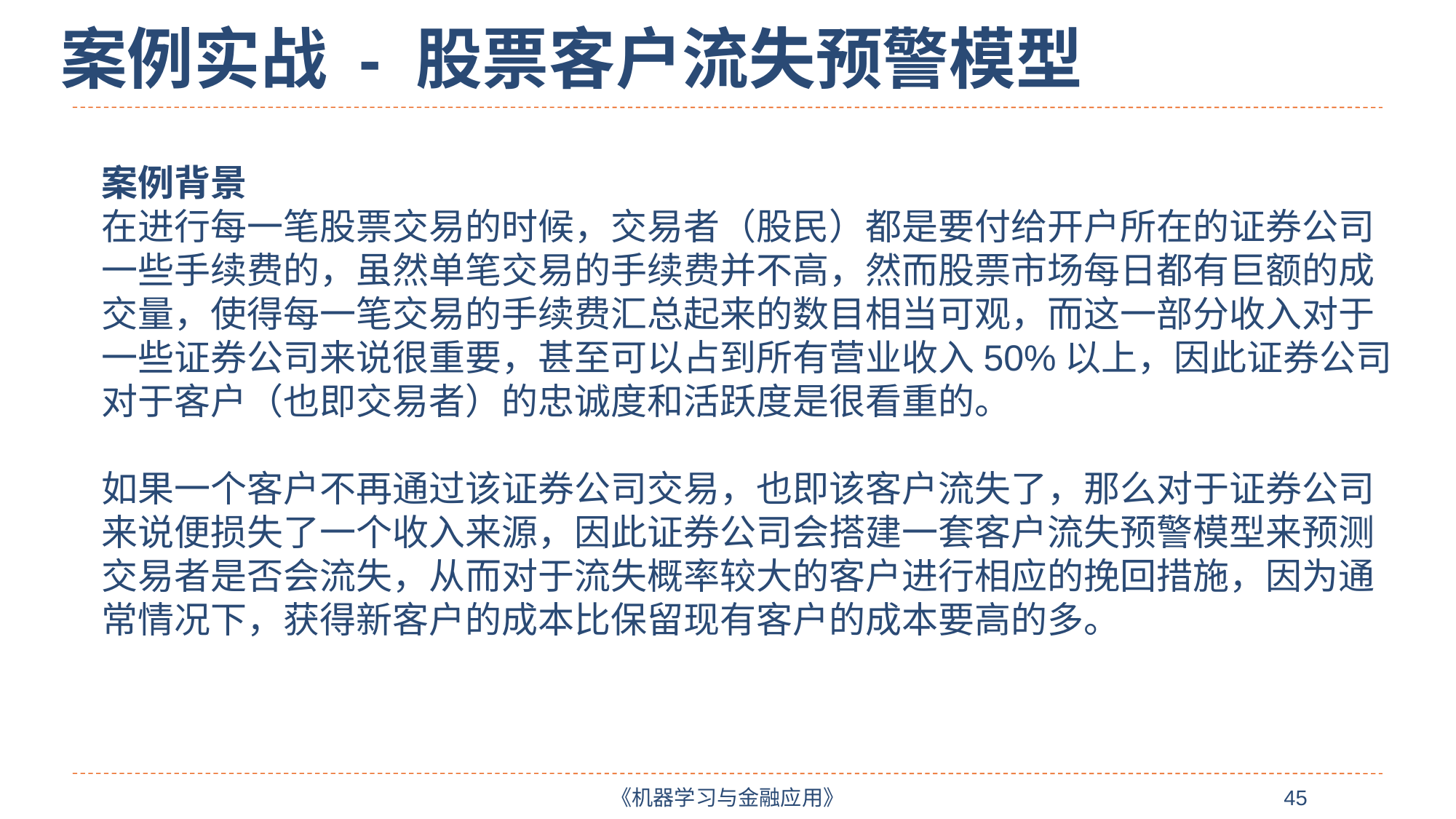

案例实战 - 股票客户流失预警模型
案例背景
在进行每一笔股票交易的时候，交易者（股民）都是要付给开户所在的证券公司一些手续费的，虽然单笔交易的手续费并不高，然而股票市场每日都有巨额的成交量，使得每一笔交易的手续费汇总起来的数目相当可观，而这一部分收入对于一些证券公司来说很重要，甚至可以占到所有营业收入50%以上，因此证券公司对于客户（也即交易者）的忠诚度和活跃度是很看重的。

如果一个客户不再通过该证券公司交易，也即该客户流失了，那么对于证券公司来说便损失了一个收入来源，因此证券公司会搭建一套客户流失预警模型来预测交易者是否会流失，从而对于流失概率较大的客户进行相应的挽回措施，因为通常情况下，获得新客户的成本比保留现有客户的成本要高的多。